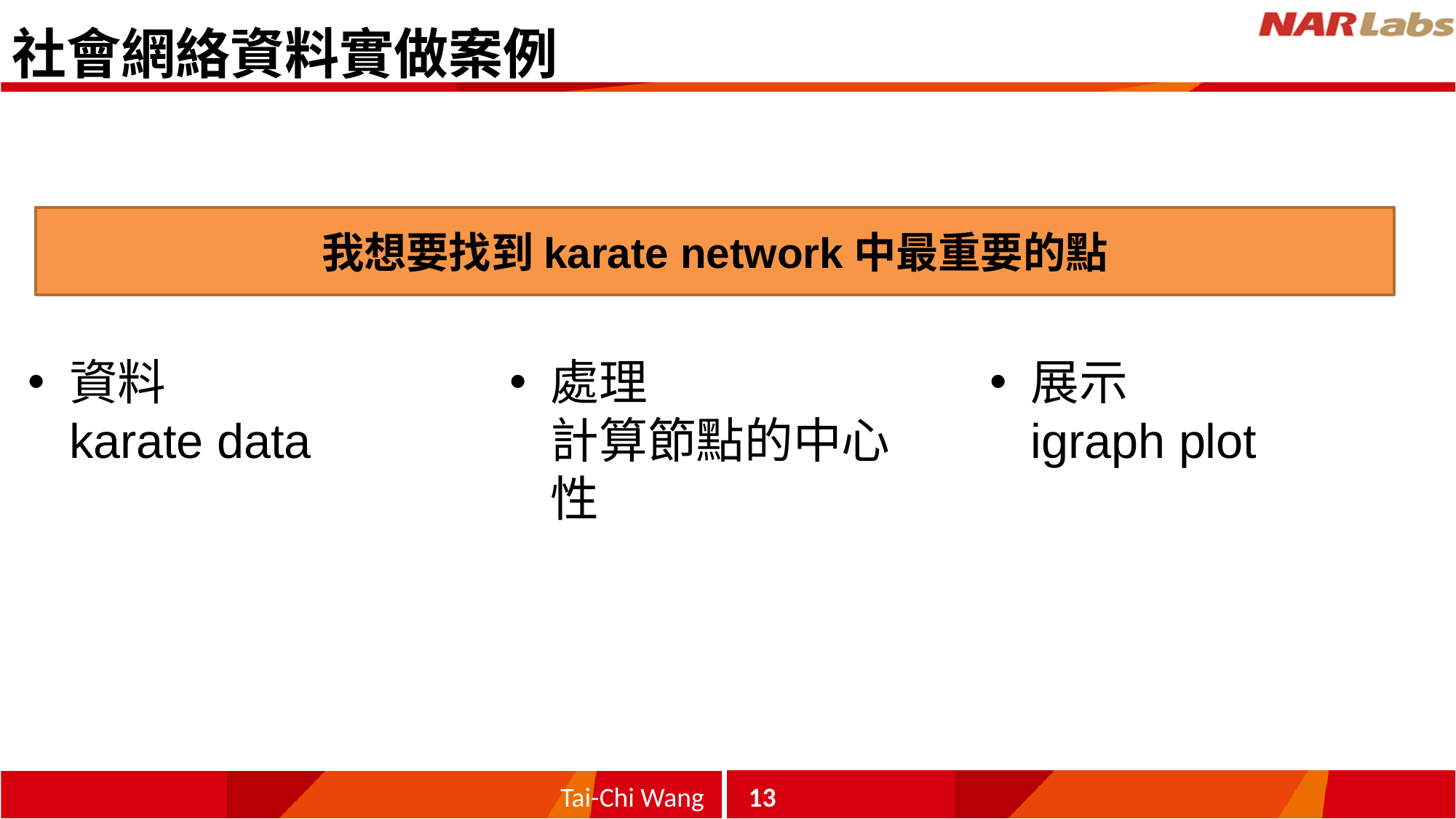

# 社會網絡資料實做案例
我想要找到karate network中最重要的點
資料
karate data
處理
計算節點的中心性
展示
igraph plot